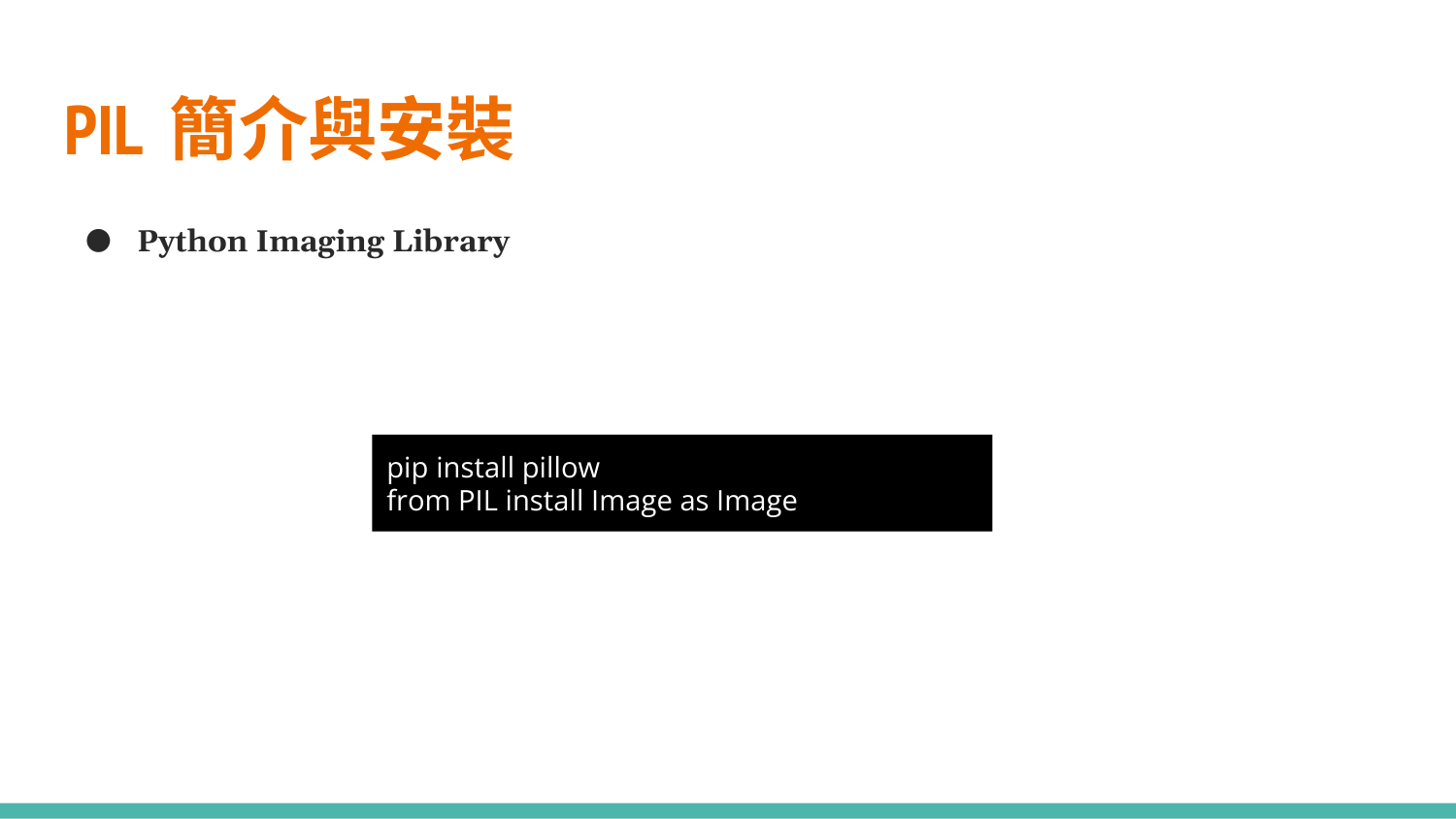

# PIL 簡介與安裝
Python Imaging Library
pip install pillow
from PIL install Image as Image